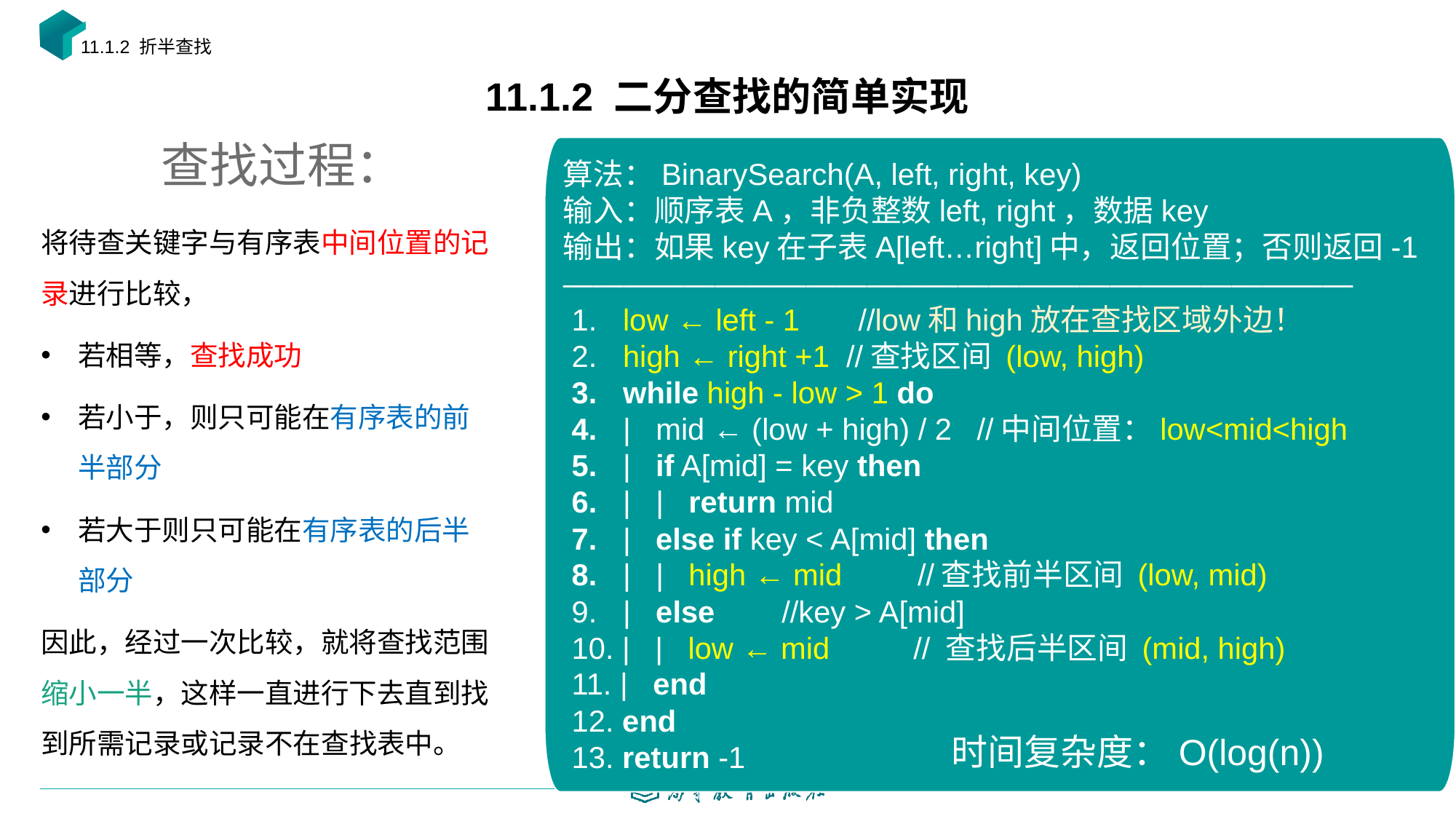

11.1.2 折半查找
# 11.1.2 二分查找的简单实现
 查找过程：
de

算法：BinarySearch(A, left, right, key)
输入：顺序表A，非负整数left, right，数据key
输出：如果key在子表A[left…right]中，返回位置；否则返回-1
——————————————————————————
  low ← left - 1       //low和high放在查找区域外边！
  high ← right +1  //查找区间 (low, high)
  while high - low > 1 do
  |   mid ← (low + high) / 2   //中间位置：low<mid<high
  |   if A[mid] = key then
  |   |   return mid
  |   else if key < A[mid] then
  |   |   high ← mid         //查找前半区间 (low, mid)
  |   else        //key > A[mid]
 |   |   low ← mid          // 查找后半区间 (mid, high)
 |   end
 end
 return -1

———————————————————
将待查关键字与有序表中间位置的记录进行比较，
若相等，查找成功
若小于，则只可能在有序表的前半部分
若大于则只可能在有序表的后半部分
因此，经过一次比较，就将查找范围缩小一半，这样一直进行下去直到找到所需记录或记录不在查找表中。
时间复杂度：O(log(n))